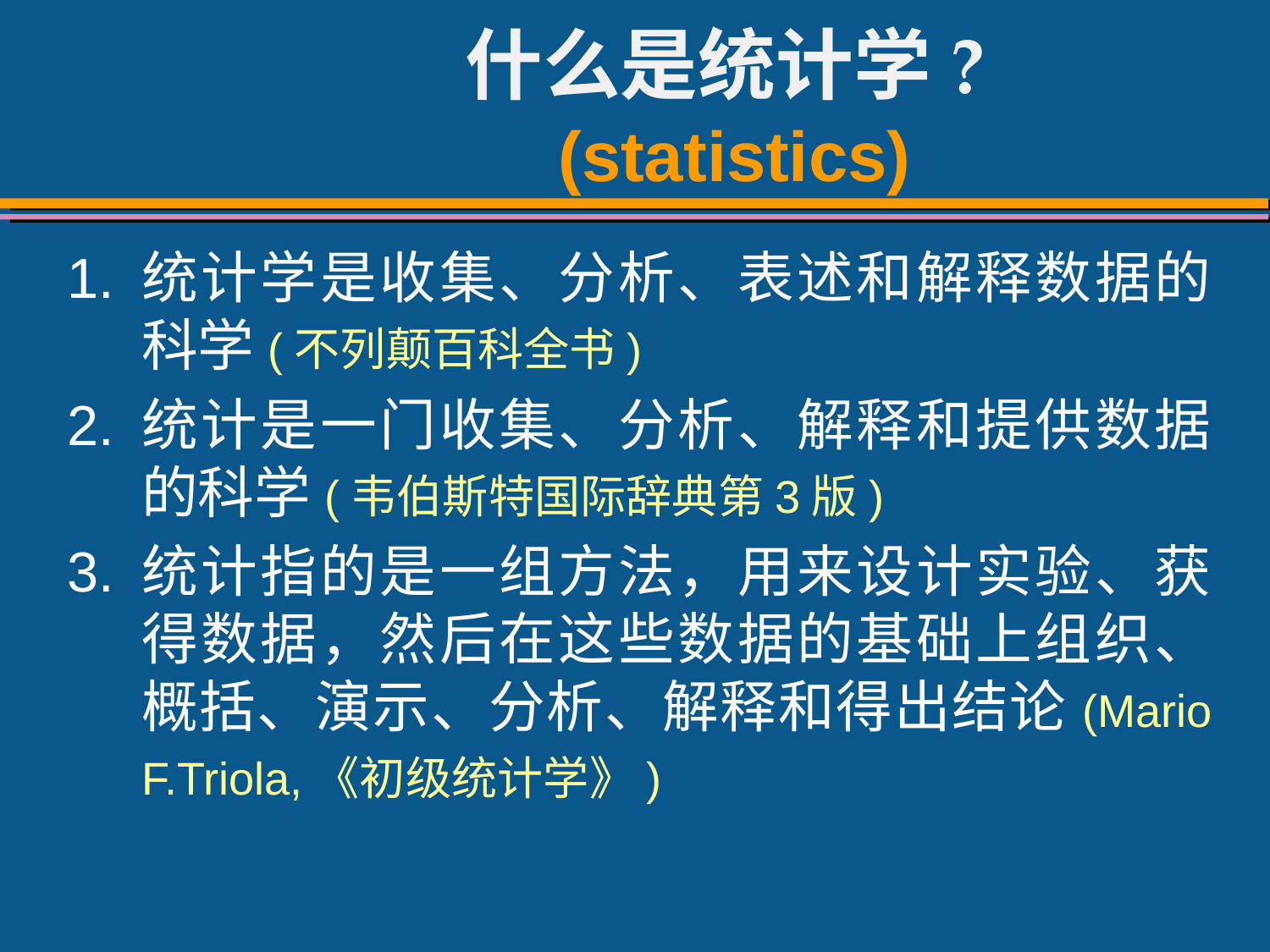

# 什么是统计学? (statistics)
统计学是收集、分析、表述和解释数据的科学(不列颠百科全书)
统计是一门收集、分析、解释和提供数据的科学(韦伯斯特国际辞典第3版)
统计指的是一组方法，用来设计实验、获得数据，然后在这些数据的基础上组织、概括、演示、分析、解释和得出结论(Mario F.Triola,《初级统计学》)